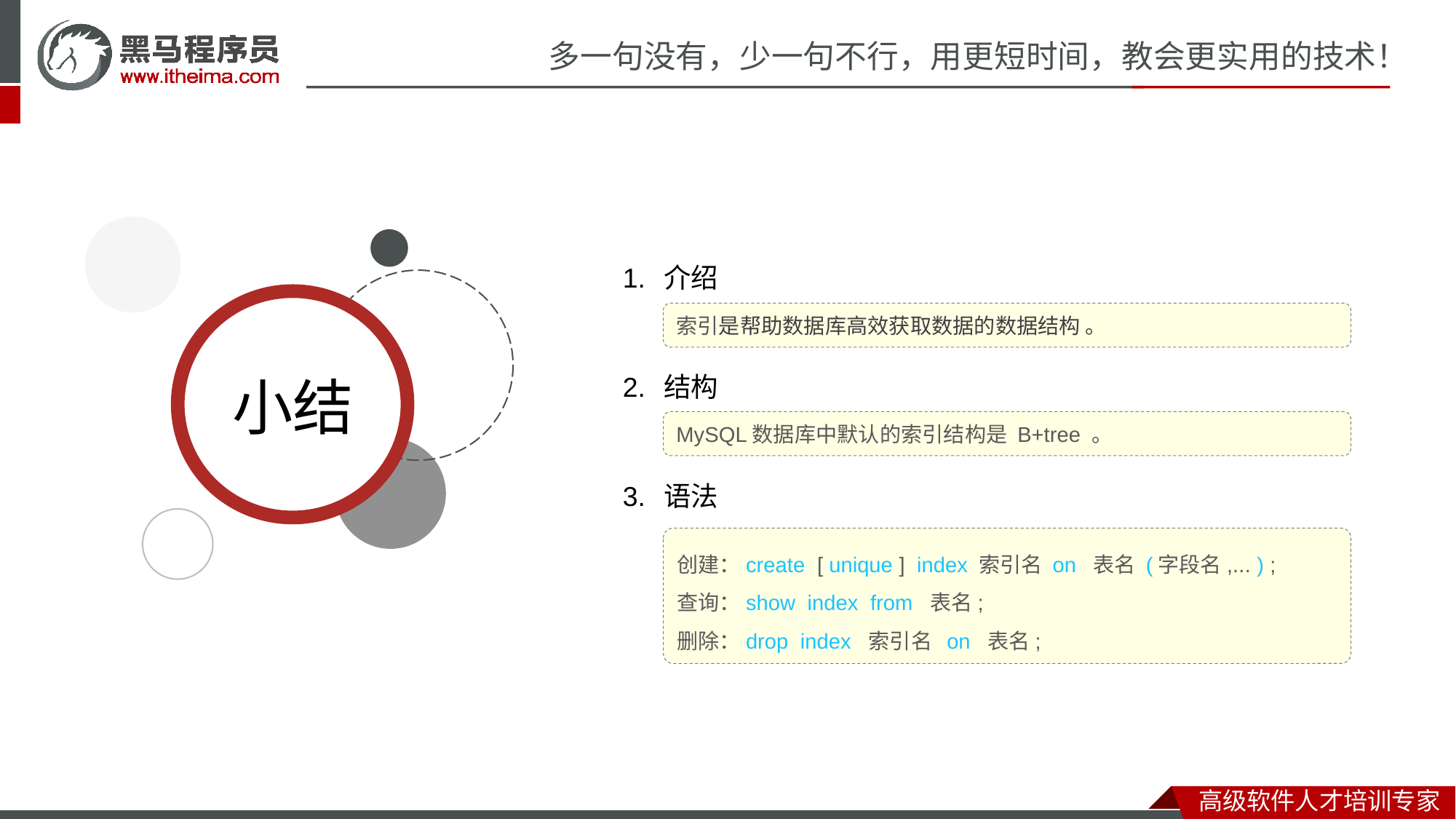

介绍

结构

语法
索引是帮助数据库高效获取数据的数据结构 。
MySQL数据库中默认的索引结构是 B+tree 。
创建：create  [ unique ]  index 索引名 on  表名 (字段名,... ) ;
查询：show  index  from  表名;
删除：drop  index  索引名  on  表名;